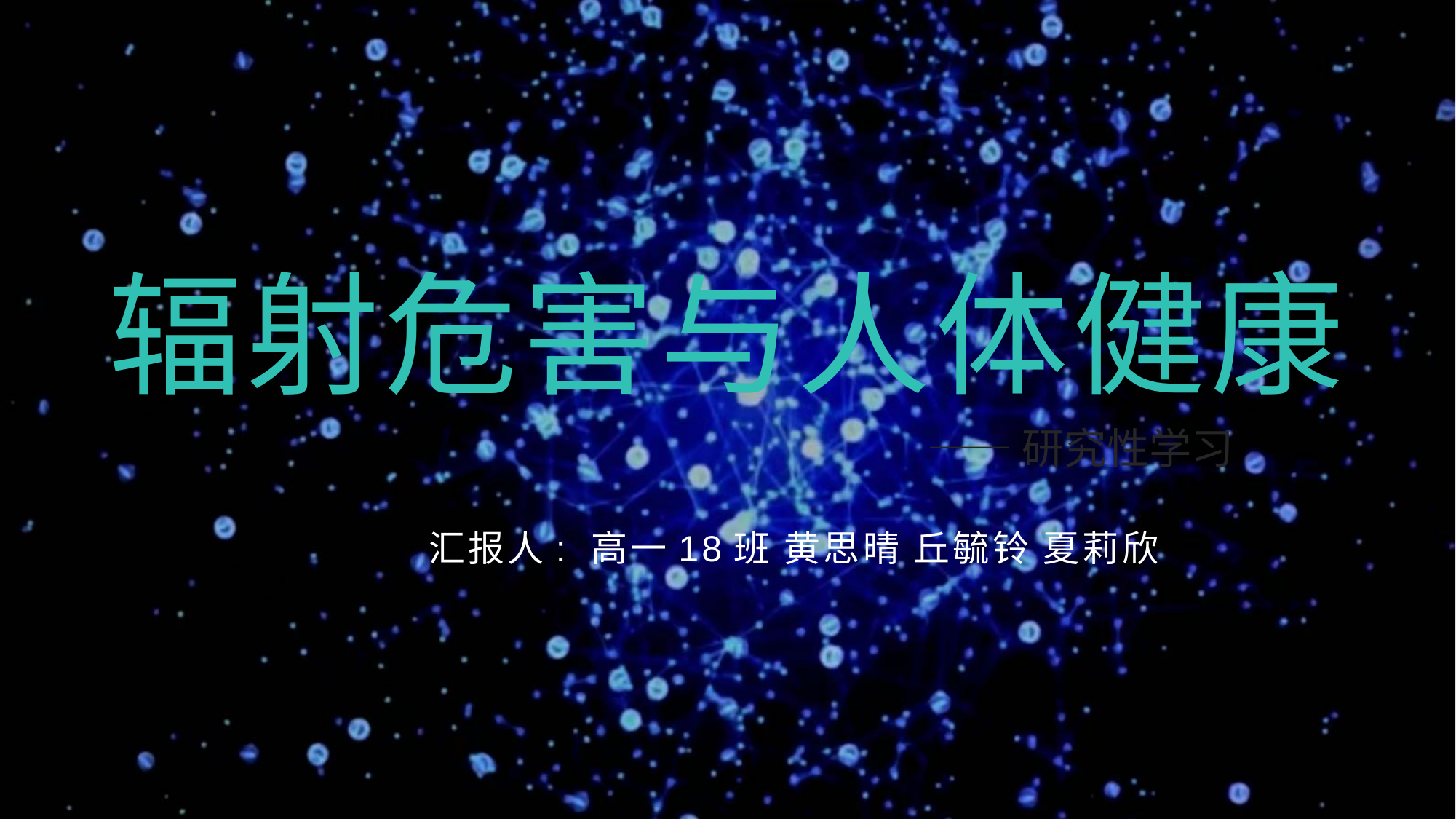

# 辐射危害与人体健康
——研究性学习
汇报人: 高一18班 黄思晴 丘毓铃 夏莉欣